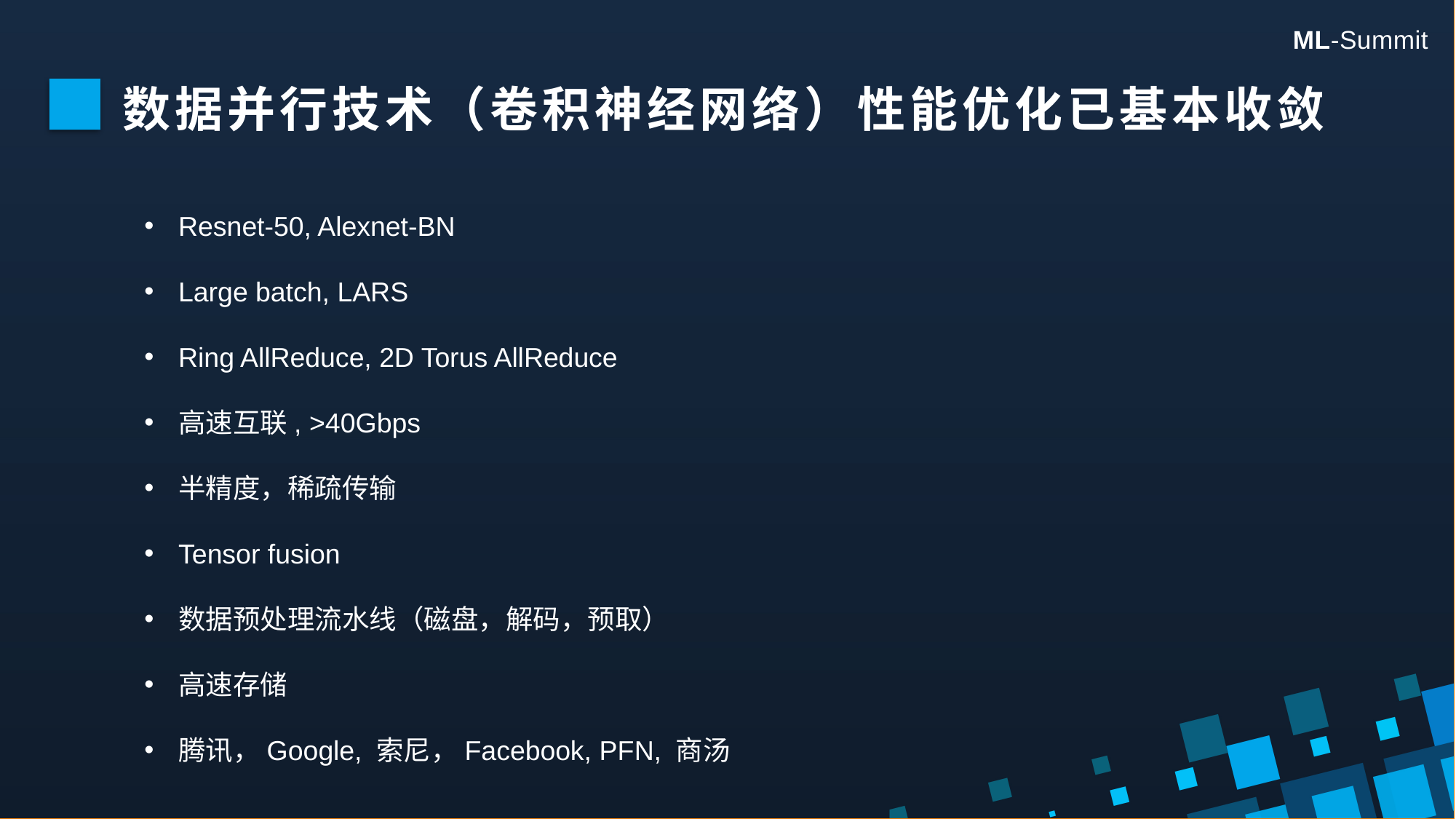

数据并行技术（卷积神经网络）性能优化已基本收敛

Resnet-50, Alexnet-BN
Large batch, LARS
Ring AllReduce, 2D Torus AllReduce
高速互联, >40Gbps
半精度，稀疏传输
Tensor fusion
数据预处理流水线（磁盘，解码，预取）
高速存储
腾讯，Google, 索尼，Facebook, PFN, 商汤